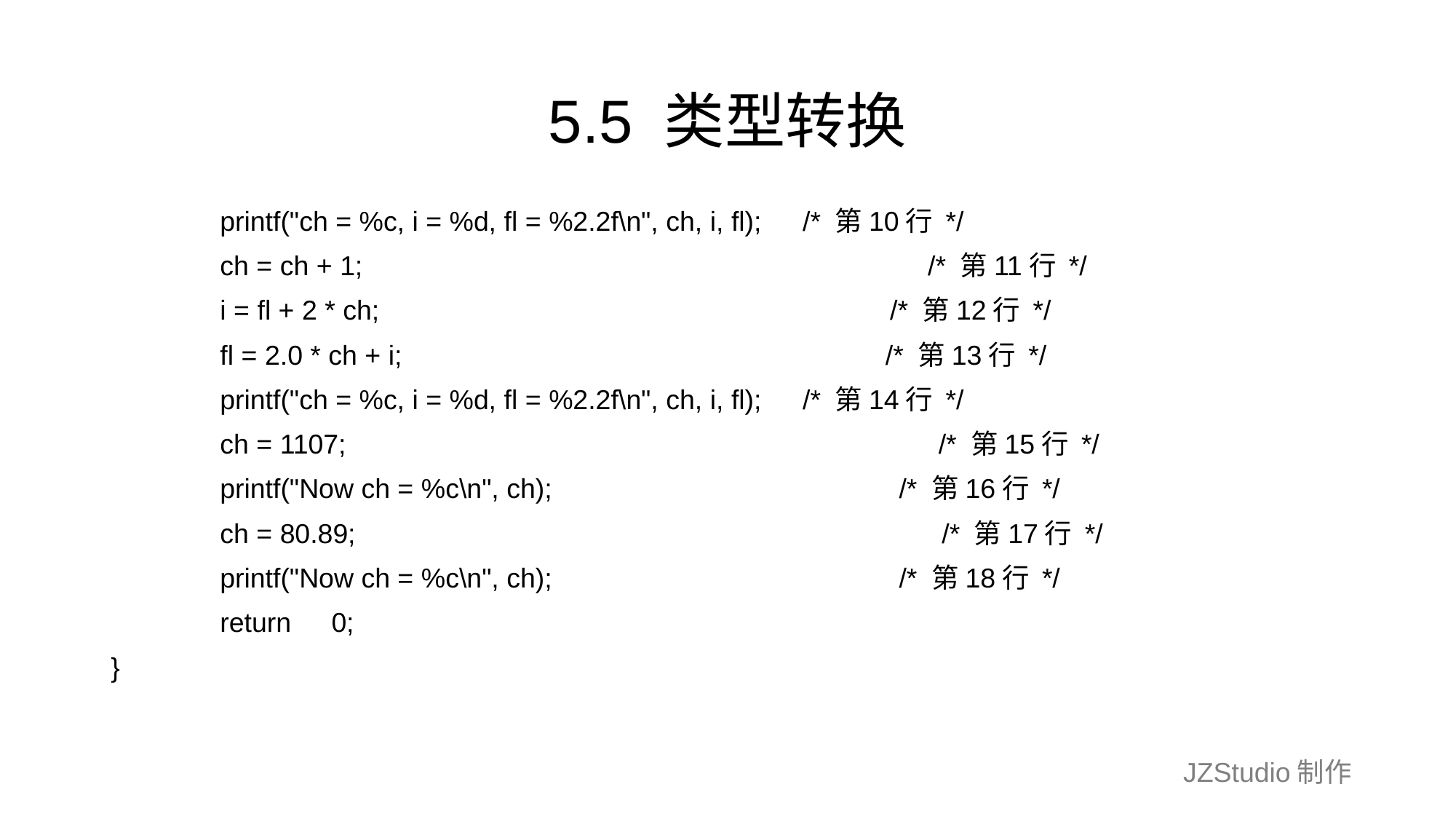

# 5.5 类型转换
	printf("ch = %c, i = %d, fl = %2.2f\n", ch, i, fl);　/* 第10行 */
	ch = ch + 1;　　　　　　　　　　　　　　　　　　　　 /* 第11行 */
	i = fl + 2 * ch;　　　　　　　　　　　　　　　　　　 /* 第12行 */
	fl = 2.0 * ch + i;　　　　　　　　　　　　　　　　　 /* 第13行 */
	printf("ch = %c, i = %d, fl = %2.2f\n", ch, i, fl);　/* 第14行 */
	ch = 1107;　　　　　　　　　　　　　　　　　　　　　 /* 第15行 */
	printf("Now ch = %c\n", ch);　　　　　　　　　　　　 /* 第16行 */
	ch = 80.89;　　　　　　　　　　　　　　　　　　　　　/* 第17行 */
	printf("Now ch = %c\n", ch);　　　　　　　　　　　　 /* 第18行 */
	return　0;
}